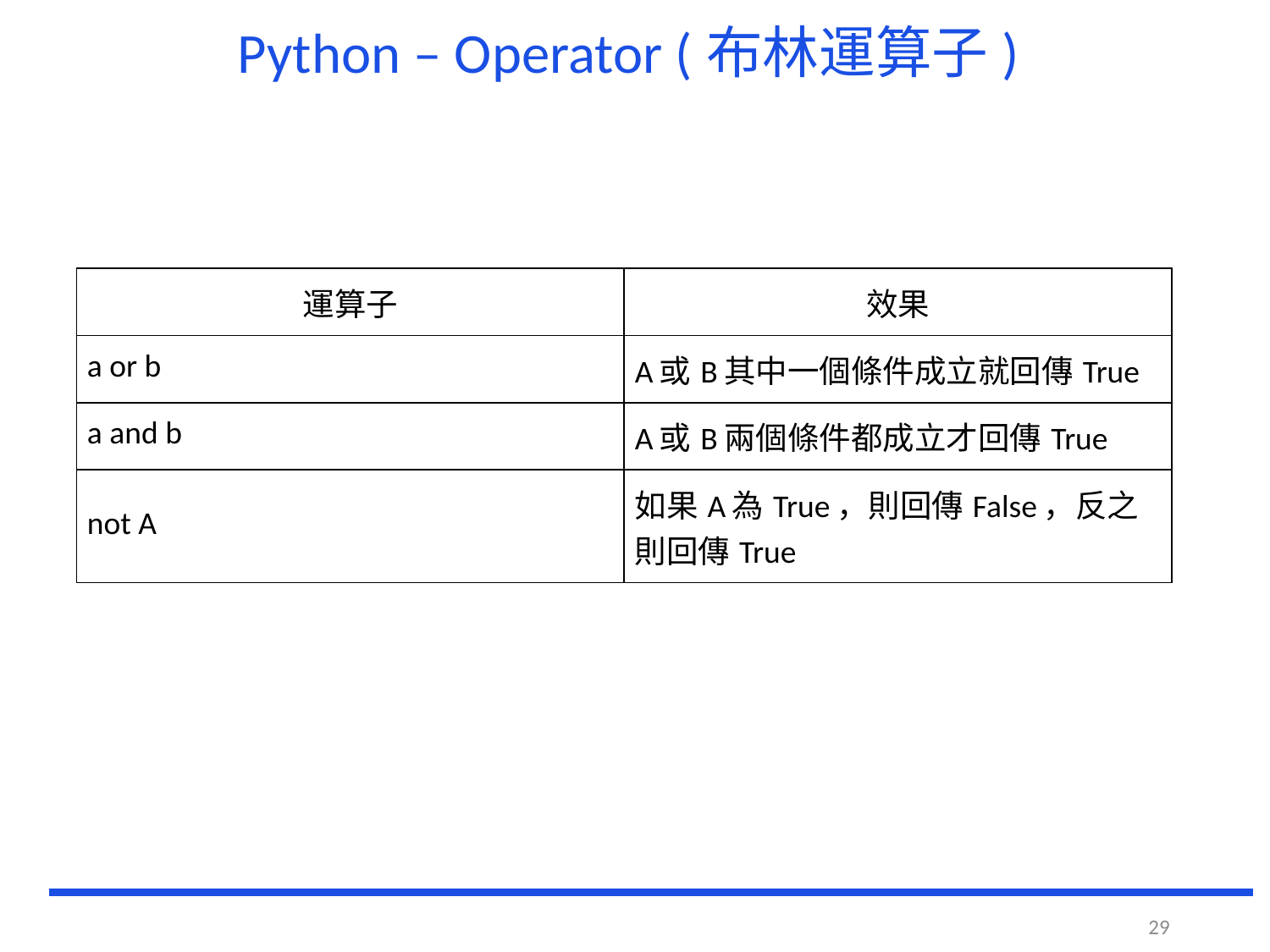

# Python – Operator (布林運算子)
| 運算子 | 效果 |
| --- | --- |
| a or b | A或B其中一個條件成立就回傳True |
| a and b | A或B兩個條件都成立才回傳True |
| not A | 如果A為True，則回傳False，反之則回傳True |
29